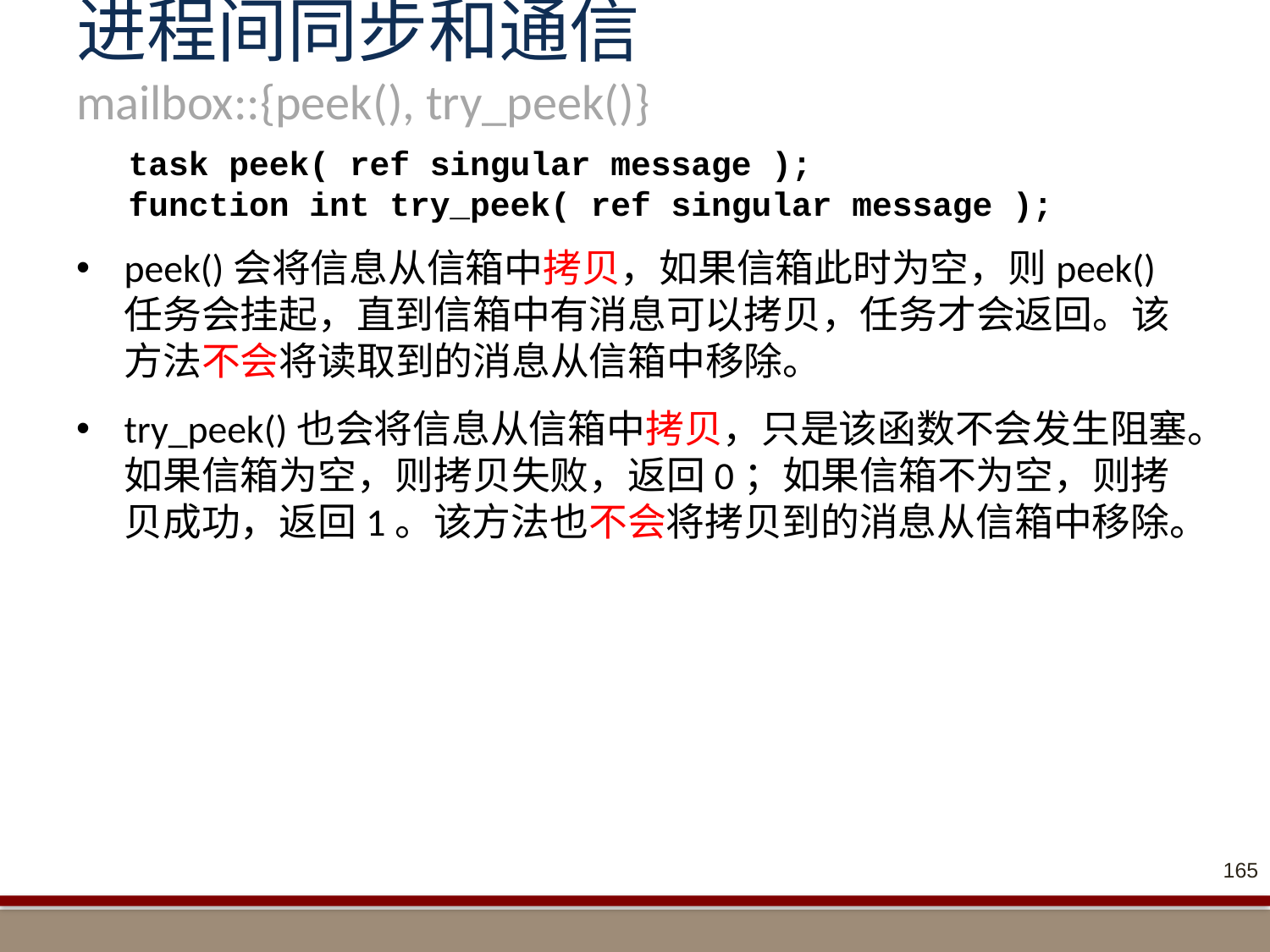

# 进程间同步和通信 mailbox::{peek(), try_peek()}
task peek( ref singular message );
function int try_peek( ref singular message );
peek()会将信息从信箱中拷贝，如果信箱此时为空，则peek()任务会挂起，直到信箱中有消息可以拷贝，任务才会返回。该方法不会将读取到的消息从信箱中移除。
try_peek()也会将信息从信箱中拷贝，只是该函数不会发生阻塞。如果信箱为空，则拷贝失败，返回0；如果信箱不为空，则拷贝成功，返回1。该方法也不会将拷贝到的消息从信箱中移除。
165